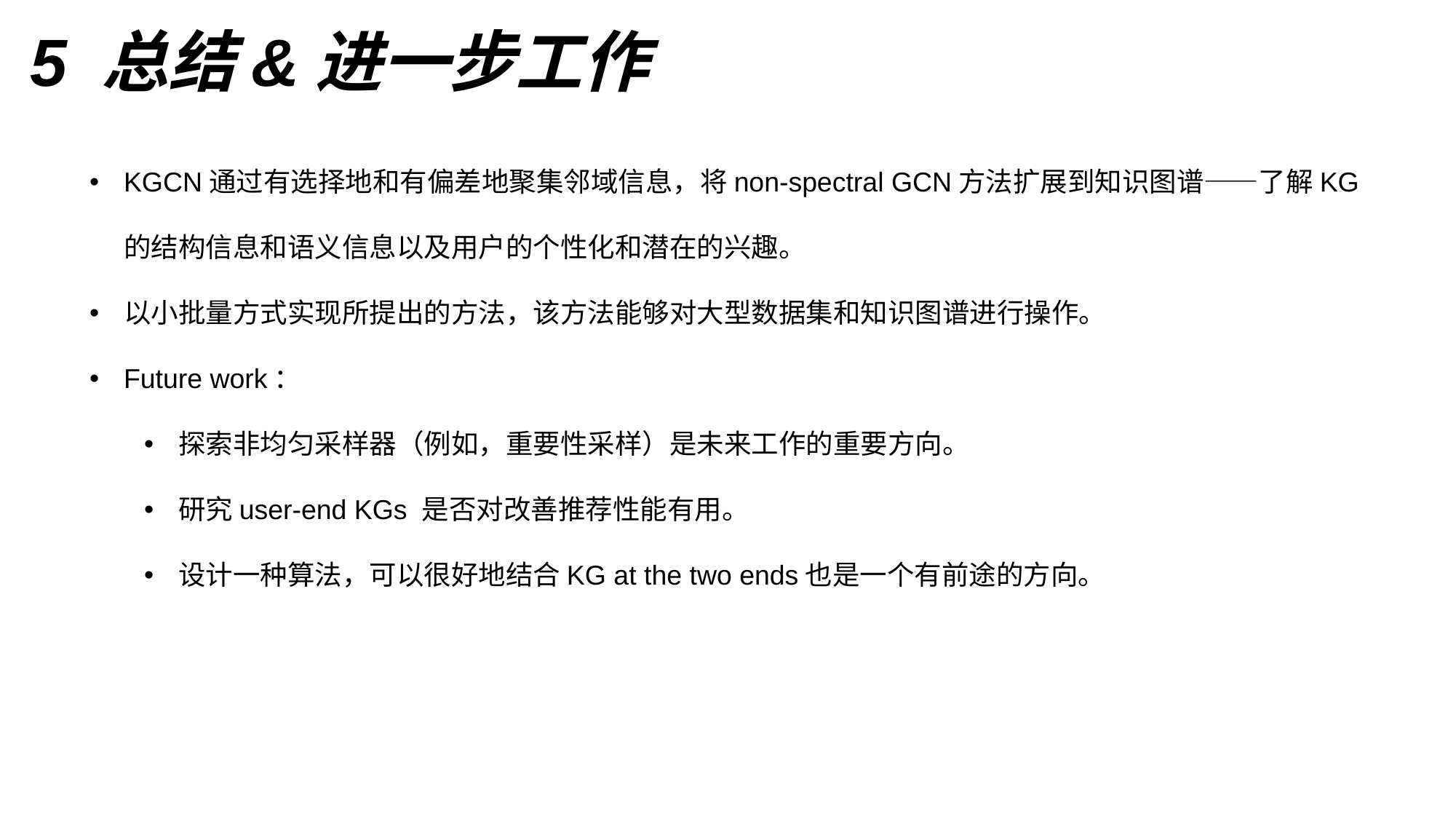

# 5 总结&进一步工作
KGCN通过有选择地和有偏差地聚集邻域信息，将non-spectral GCN方法扩展到知识图谱——了解KG的结构信息和语义信息以及用户的个性化和潜在的兴趣。
以小批量方式实现所提出的方法，该方法能够对大型数据集和知识图谱进行操作。
Future work：
探索非均匀采样器（例如，重要性采样）是未来工作的重要方向。
研究user-end KGs 是否对改善推荐性能有用。
设计一种算法，可以很好地结合KG at the two ends也是一个有前途的方向。